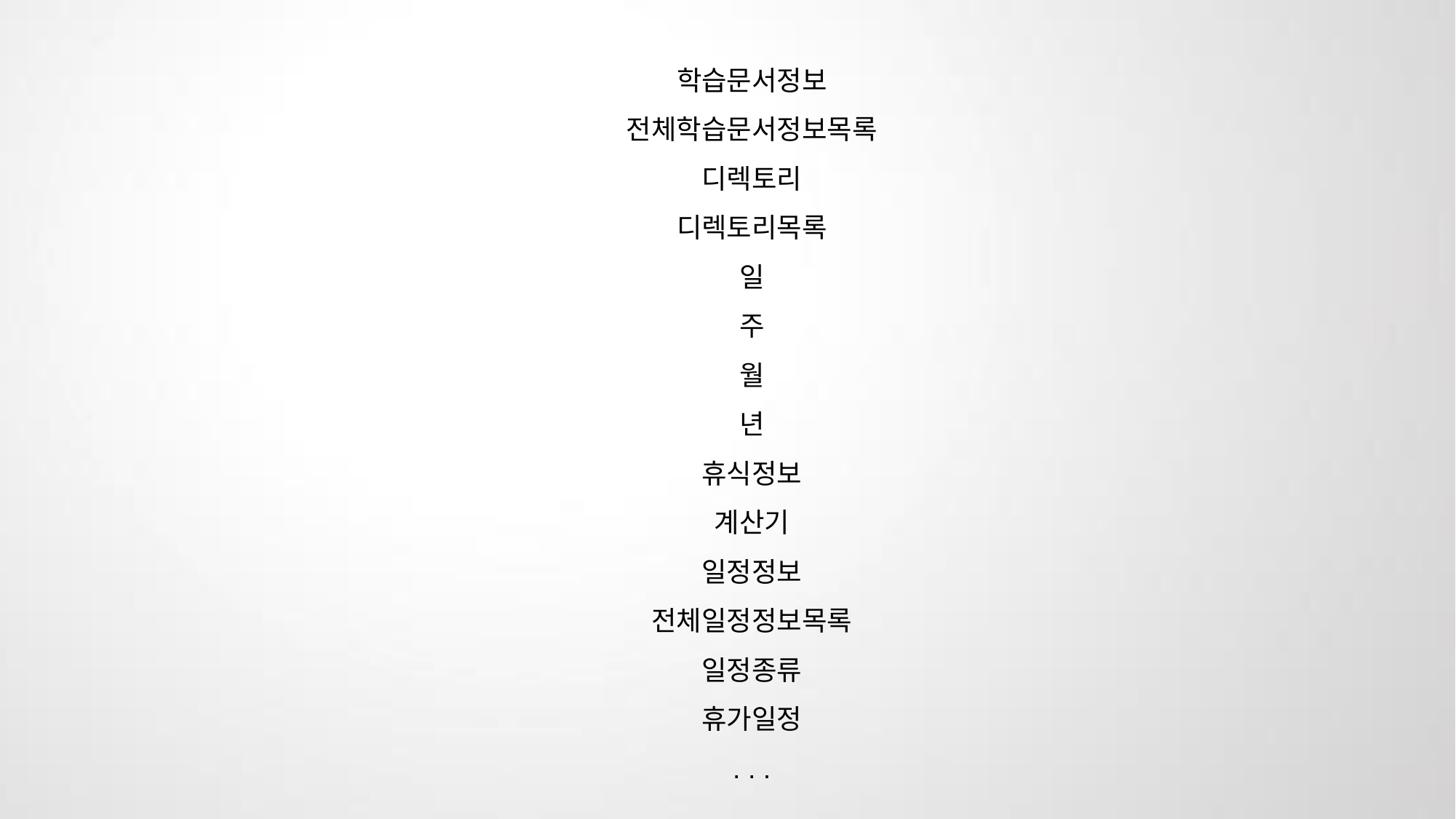

학습문서정보
전체학습문서정보목록
디렉토리
디렉토리목록
일
주
월
년
휴식정보
계산기
일정정보
전체일정정보목록
일정종류
휴가일정
. . .